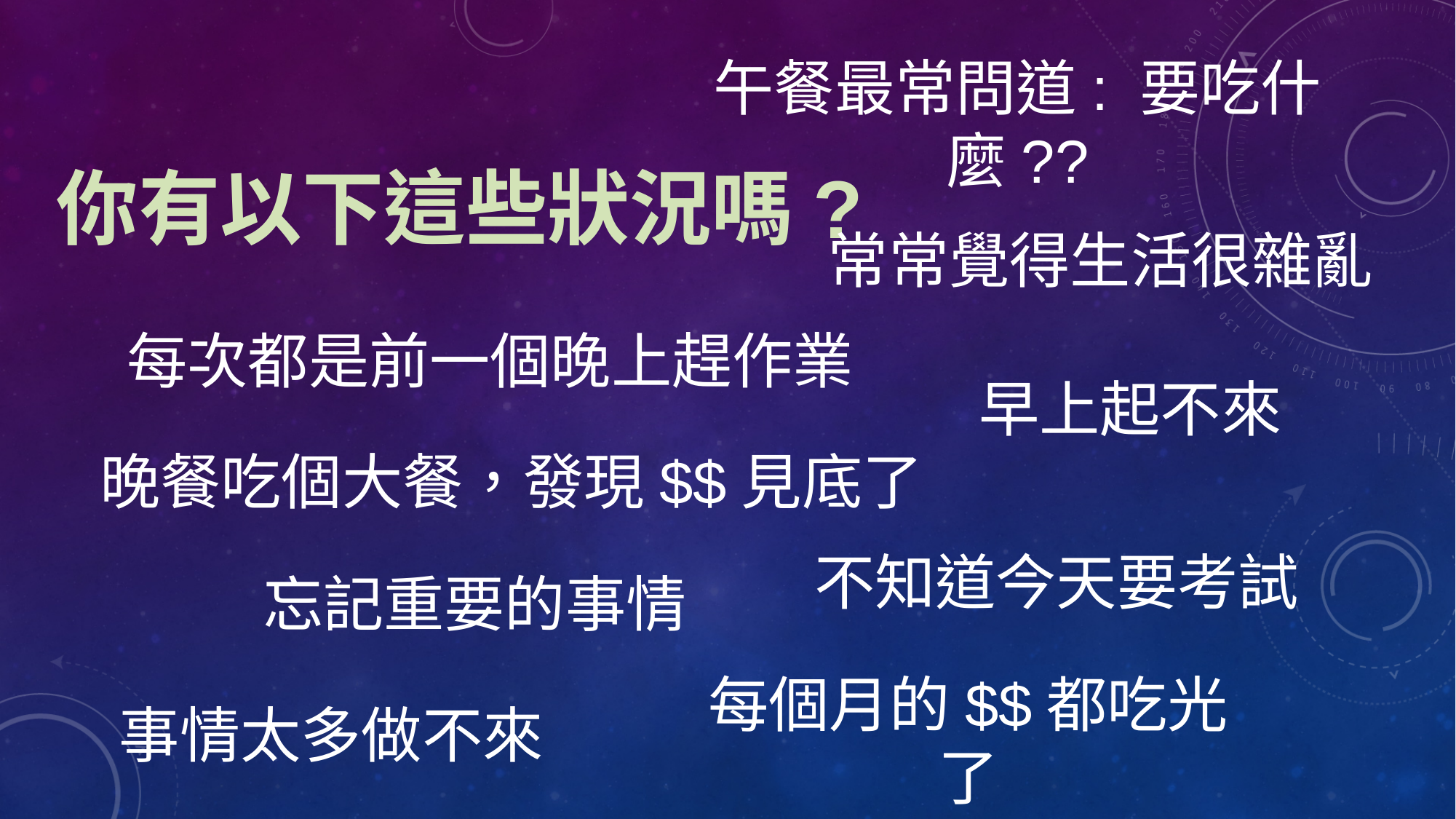

午餐最常問道: 要吃什麼??
# 你有以下這些狀況嗎?
常常覺得生活很雜亂
每次都是前一個晚上趕作業
早上起不來
晚餐吃個大餐，發現$$見底了
不知道今天要考試
忘記重要的事情
每個月的$$都吃光了
事情太多做不來